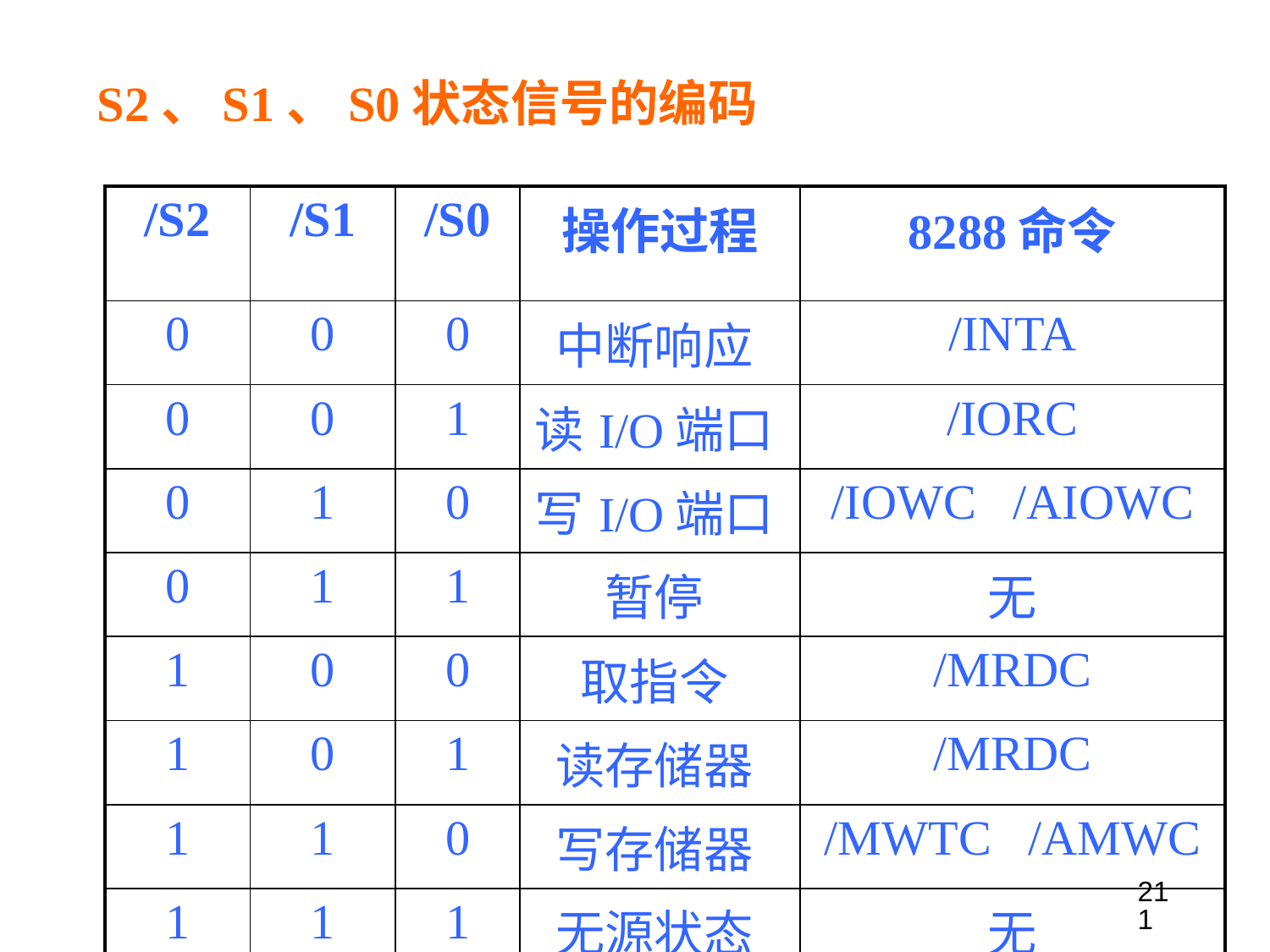

S2、S1、S0状态信号的编码
| /S2 | /S1 | /S0 | 操作过程 | 8288命令 |
| --- | --- | --- | --- | --- |
| 0 | 0 | 0 | 中断响应 | /INTA |
| 0 | 0 | 1 | 读I/O端口 | /IORC |
| 0 | 1 | 0 | 写I/O端口 | /IOWC /AIOWC |
| 0 | 1 | 1 | 暂停 | 无 |
| 1 | 0 | 0 | 取指令 | /MRDC |
| 1 | 0 | 1 | 读存储器 | /MRDC |
| 1 | 1 | 0 | 写存储器 | /MWTC /AMWC |
| 1 | 1 | 1 | 无源状态 | 无 |
211